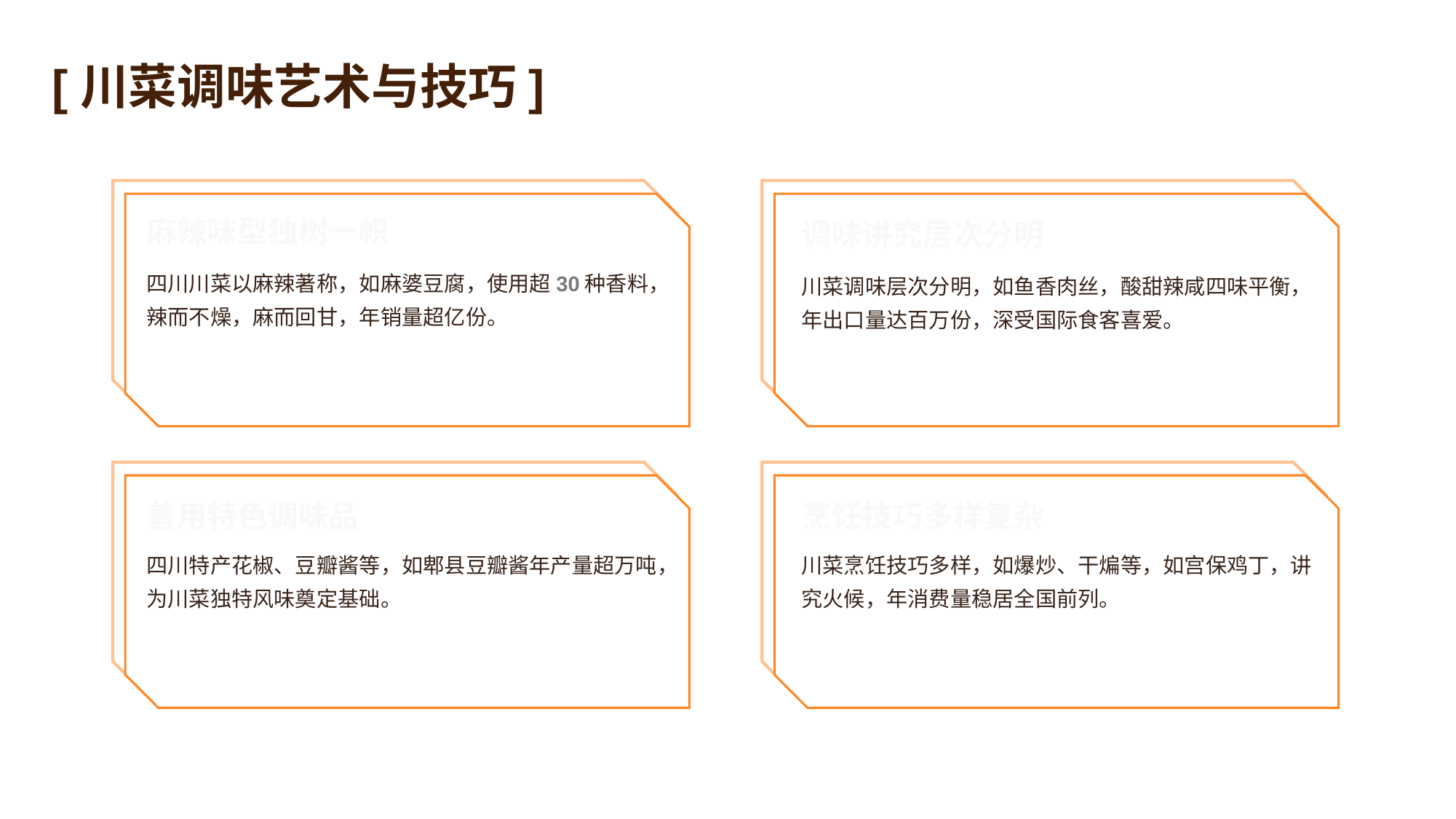

[川菜调味艺术与技巧]

麻辣味型独树一帜
调味讲究层次分明
四川川菜以麻辣著称，如麻婆豆腐，使用超30种香料，辣而不燥，麻而回甘，年销量超亿份。
川菜调味层次分明，如鱼香肉丝，酸甜辣咸四味平衡，年出口量达百万份，深受国际食客喜爱。

善用特色调味品
烹饪技巧多样复杂
四川特产花椒、豆瓣酱等，如郫县豆瓣酱年产量超万吨，为川菜独特风味奠定基础。
川菜烹饪技巧多样，如爆炒、干煸等，如宫保鸡丁，讲究火候，年消费量稳居全国前列。